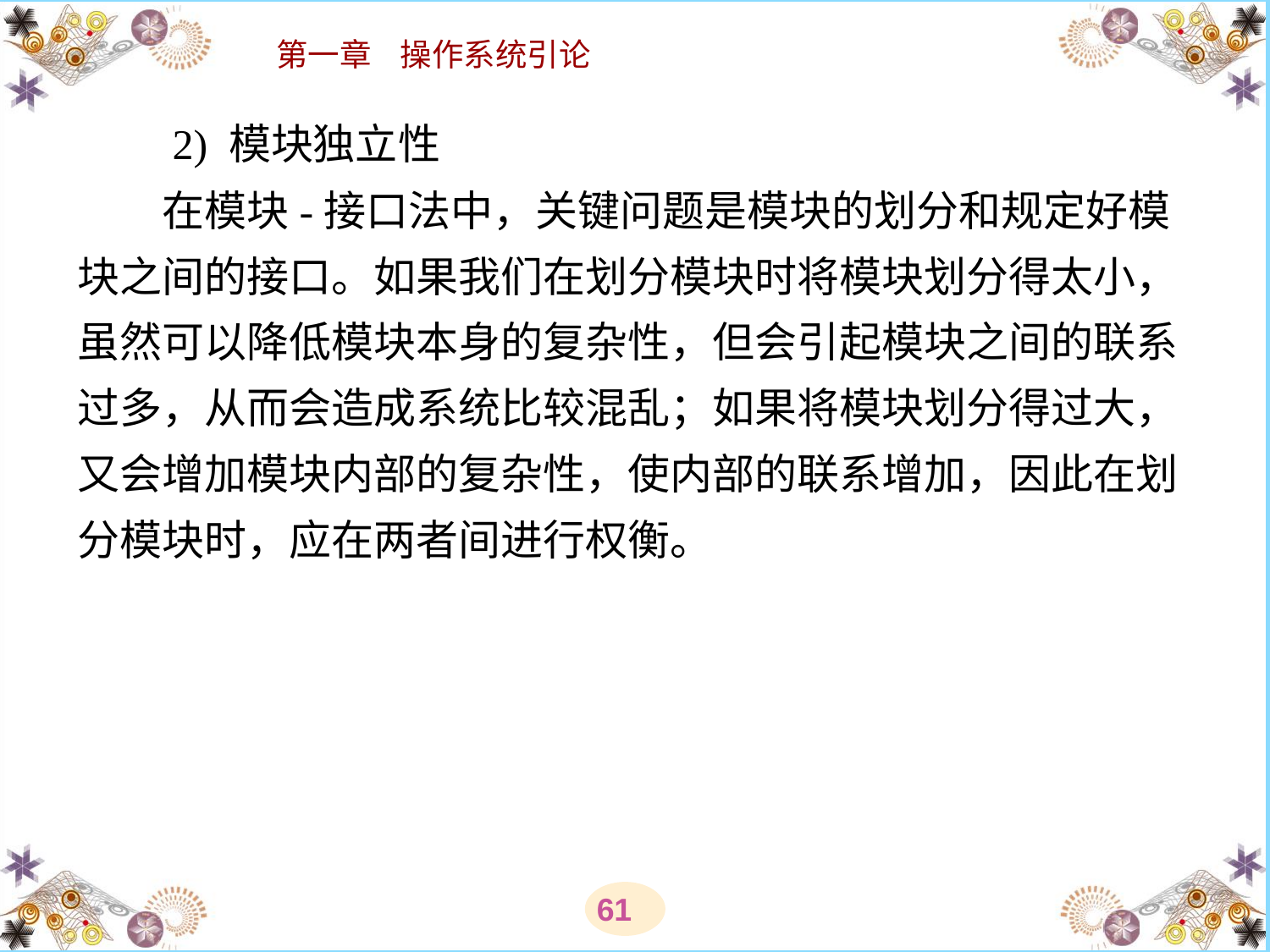

# 2) 模块独立性 　　在模块-接口法中，关键问题是模块的划分和规定好模块之间的接口。如果我们在划分模块时将模块划分得太小，虽然可以降低模块本身的复杂性，但会引起模块之间的联系过多，从而会造成系统比较混乱；如果将模块划分得过大，又会增加模块内部的复杂性，使内部的联系增加，因此在划分模块时，应在两者间进行权衡。